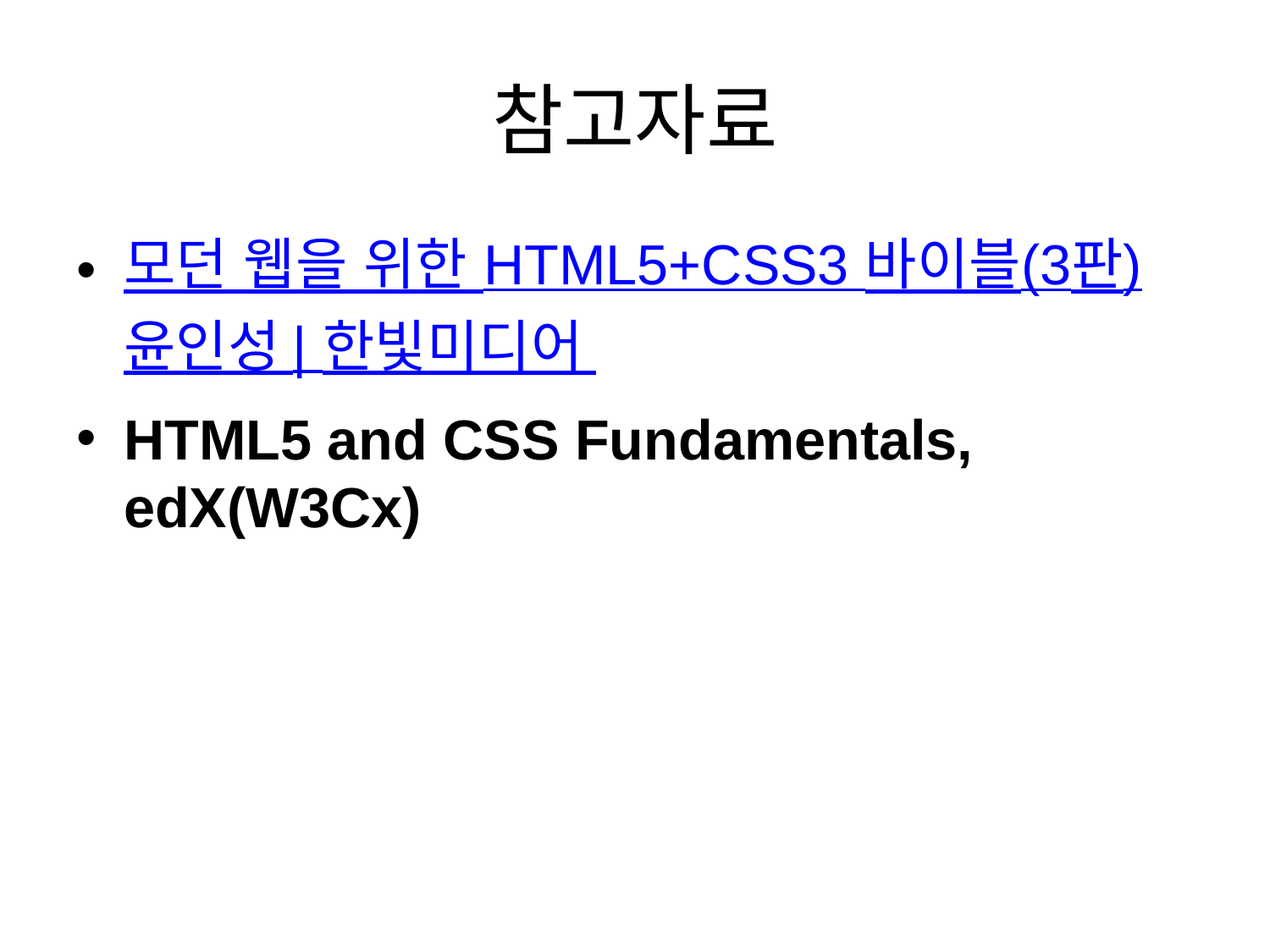

# 참고자료
모던 웹을 위한 HTML5+CSS3 바이블(3판)윤인성 | 한빛미디어
HTML5 and CSS Fundamentals, edX(W3Cx)